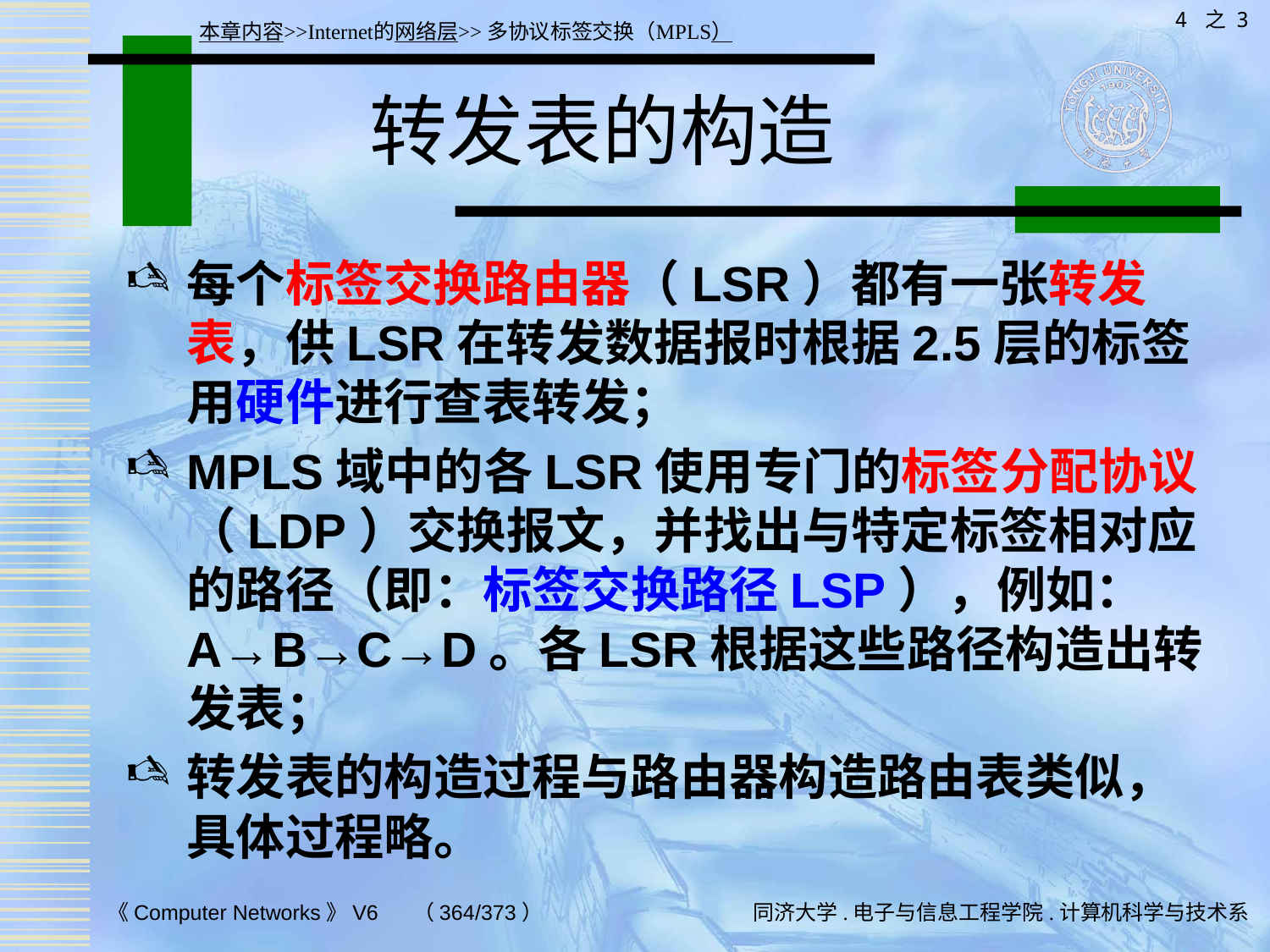

4 之 3
本章内容>>Internet的网络层>>多协议标签交换（MPLS）
# 转发表的构造
每个标签交换路由器（LSR）都有一张转发表，供LSR在转发数据报时根据2.5层的标签用硬件进行查表转发；
MPLS域中的各LSR使用专门的标签分配协议（LDP）交换报文，并找出与特定标签相对应的路径（即：标签交换路径LSP），例如：A→B→C→D。各LSR根据这些路径构造出转发表；
转发表的构造过程与路由器构造路由表类似，具体过程略。